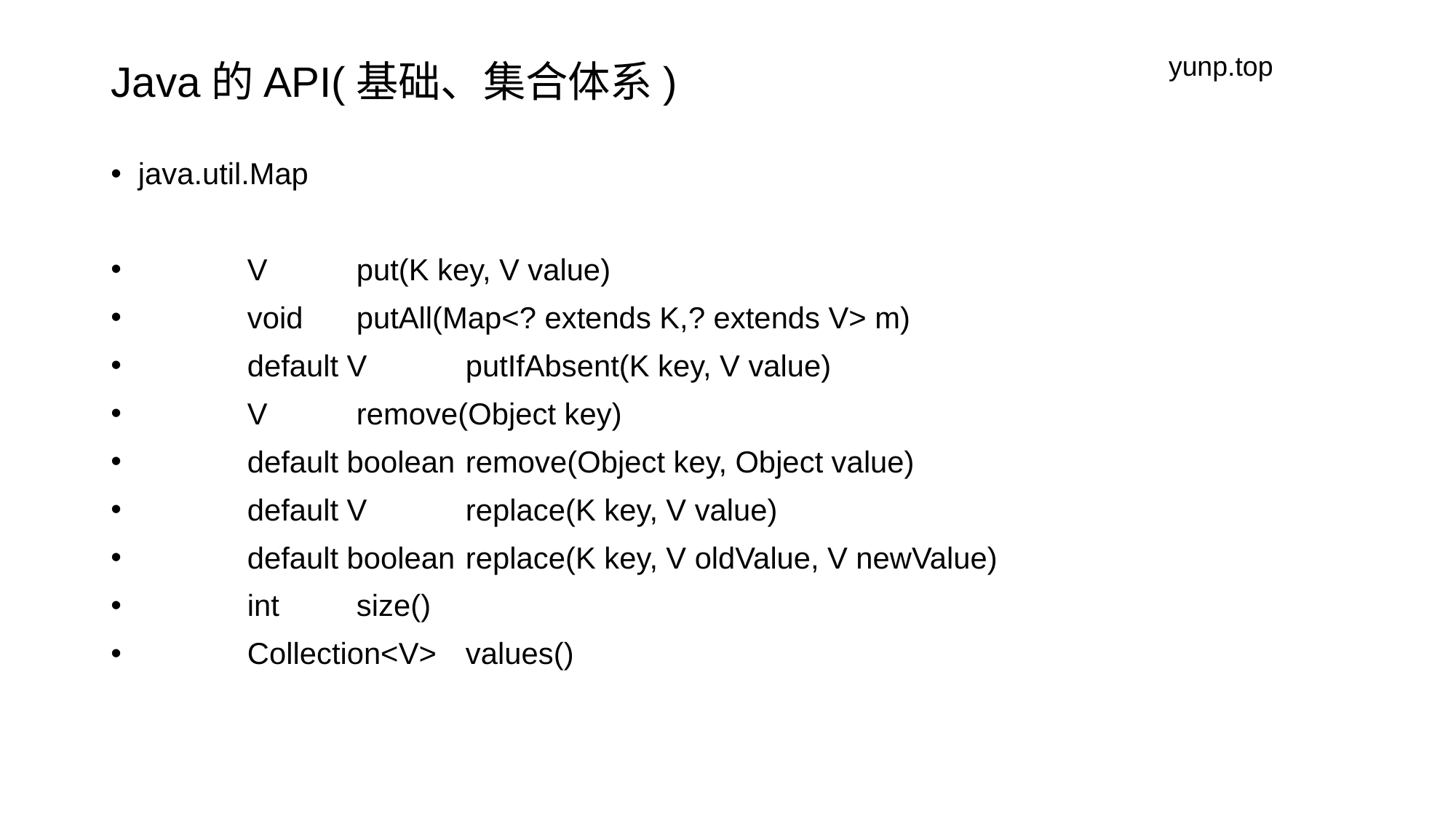

# Java的API(基础、集合体系)
yunp.top
java.util.Map

	V 	put​(K key, V value)
	void 	putAll​(Map<? extends K,​? extends V> m)
	default V 	putIfAbsent​(K key, V value)
	V 	remove​(Object key)
	default boolean 	remove​(Object key, Object value)
	default V 	replace​(K key, V value)
	default boolean 	replace​(K key, V oldValue, V newValue)
	int 	size()
	Collection<V> 	values()